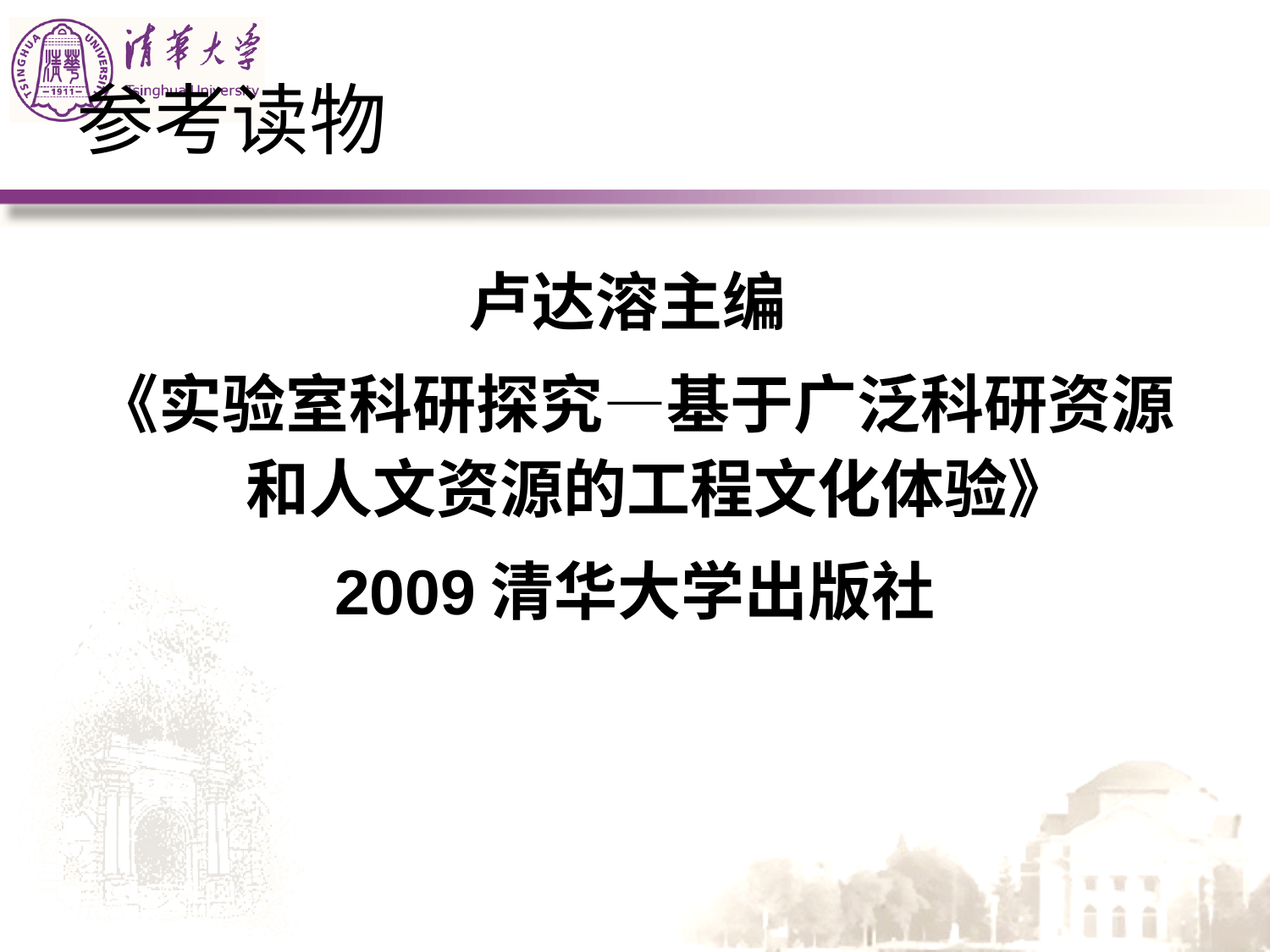

# 参考读物
卢达溶主编
《实验室科研探究—基于广泛科研资源和人文资源的工程文化体验》
2009清华大学出版社